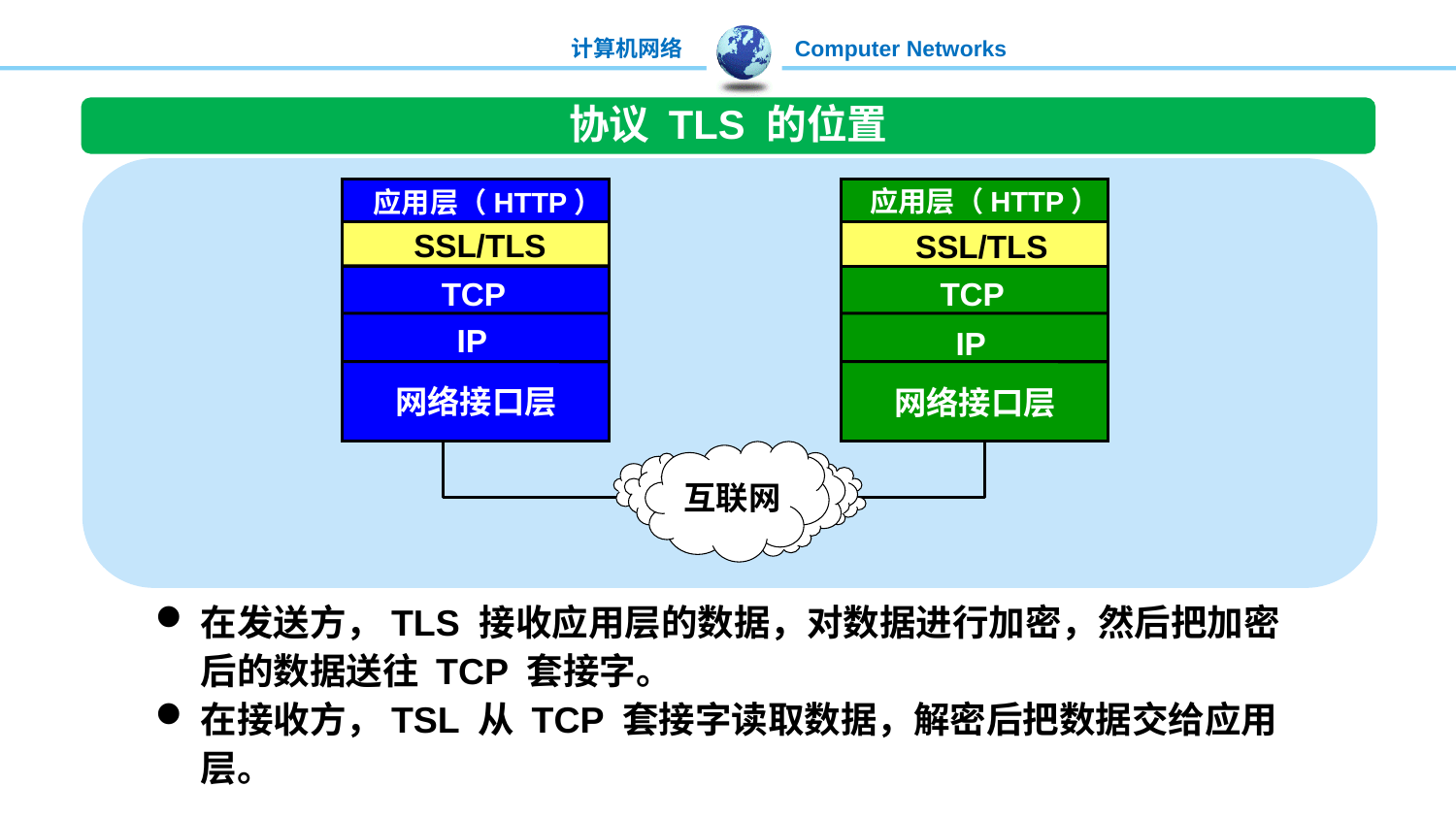

协议 TLS 的位置

应用层（HTTP）

应用层（HTTP）

SSL/TLS
SSL/TLS

TCP
TCP

IP

IP

网络接口层
网络接口层

互联网
在发送方，TLS 接收应用层的数据，对数据进行加密，然后把加密后的数据送往 TCP 套接字。
在接收方，TSL 从 TCP 套接字读取数据，解密后把数据交给应用层。